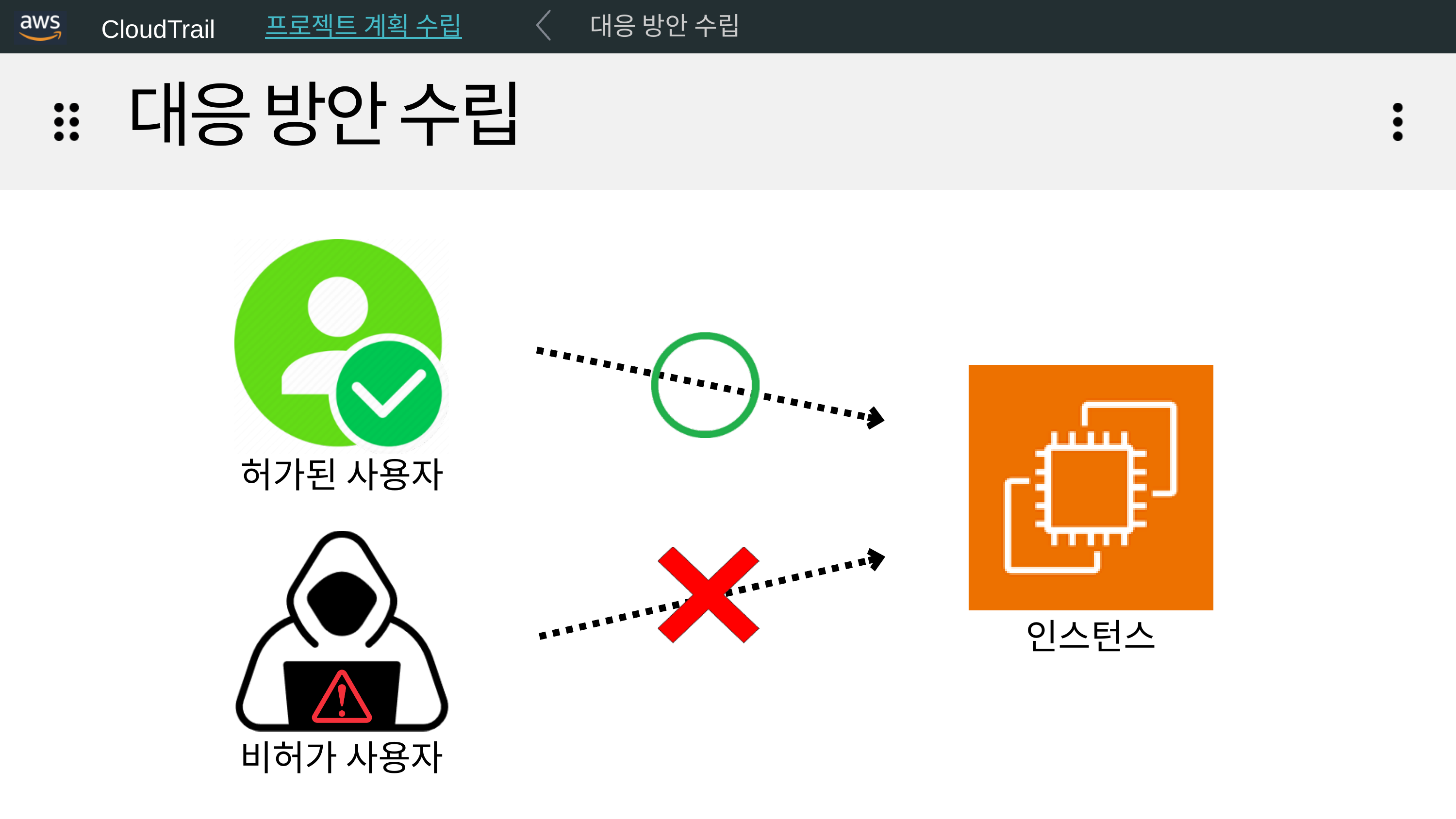

CloudTrail

프로젝트 계획 수립
대응 방안 수립
Timeline

대응 방안 수립

허가된 사용자

인스턴스

비허가 사용자